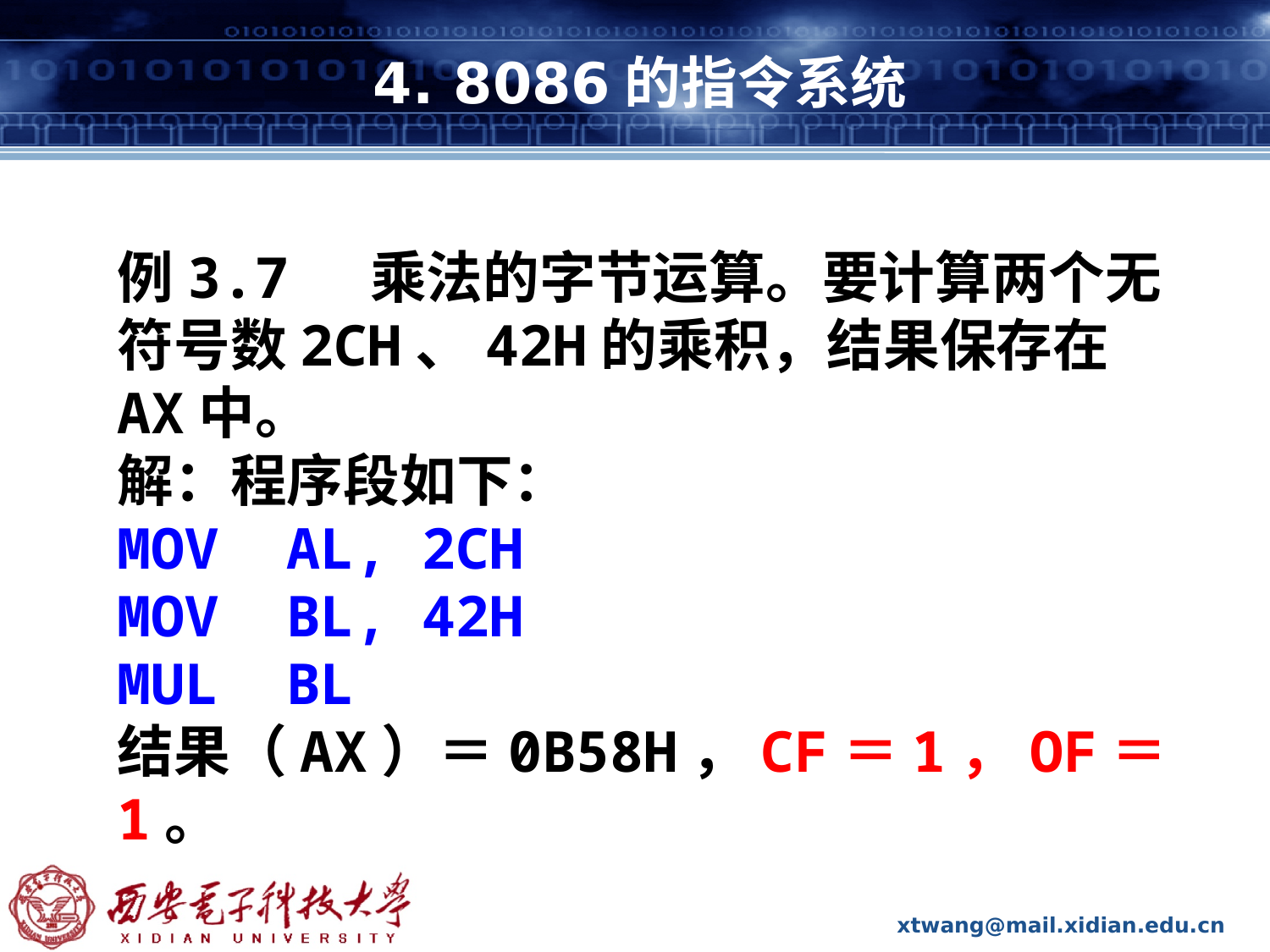

# 4. 8086的指令系统
例3.7  乘法的字节运算。要计算两个无符号数2CH、42H的乘积，结果保存在AX中。
解：程序段如下：
MOV  AL, 2CH
MOV  BL, 42H
MUL  BL
结果（AX）＝0B58H，CF＝1，OF＝1。